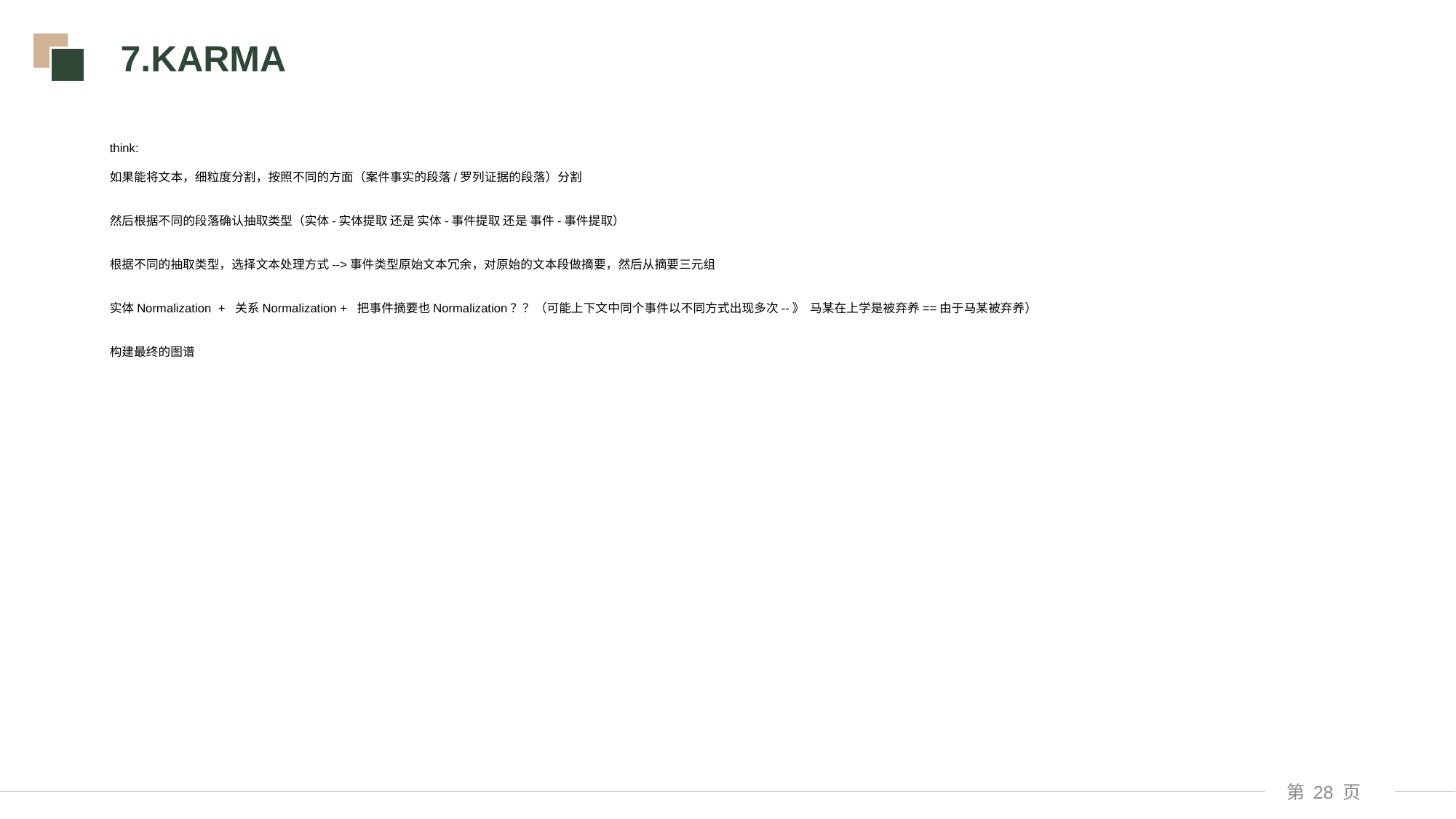

7.KARMA
think:

如果能将文本，细粒度分割，按照不同的方面（案件事实的段落/罗列证据的段落）分割

然后根据不同的段落确认抽取类型（实体-实体提取 还是 实体-事件提取 还是 事件-事件提取）

根据不同的抽取类型，选择文本处理方式-->事件类型原始文本冗余，对原始的文本段做摘要，然后从摘要三元组

实体Normalization  +  关系Normalization +  把事件摘要也Normalization？？（可能上下文中同个事件以不同方式出现多次--》  马某在上学是被弃养==由于马某被弃养）

构建最终的图谱
第 28 页